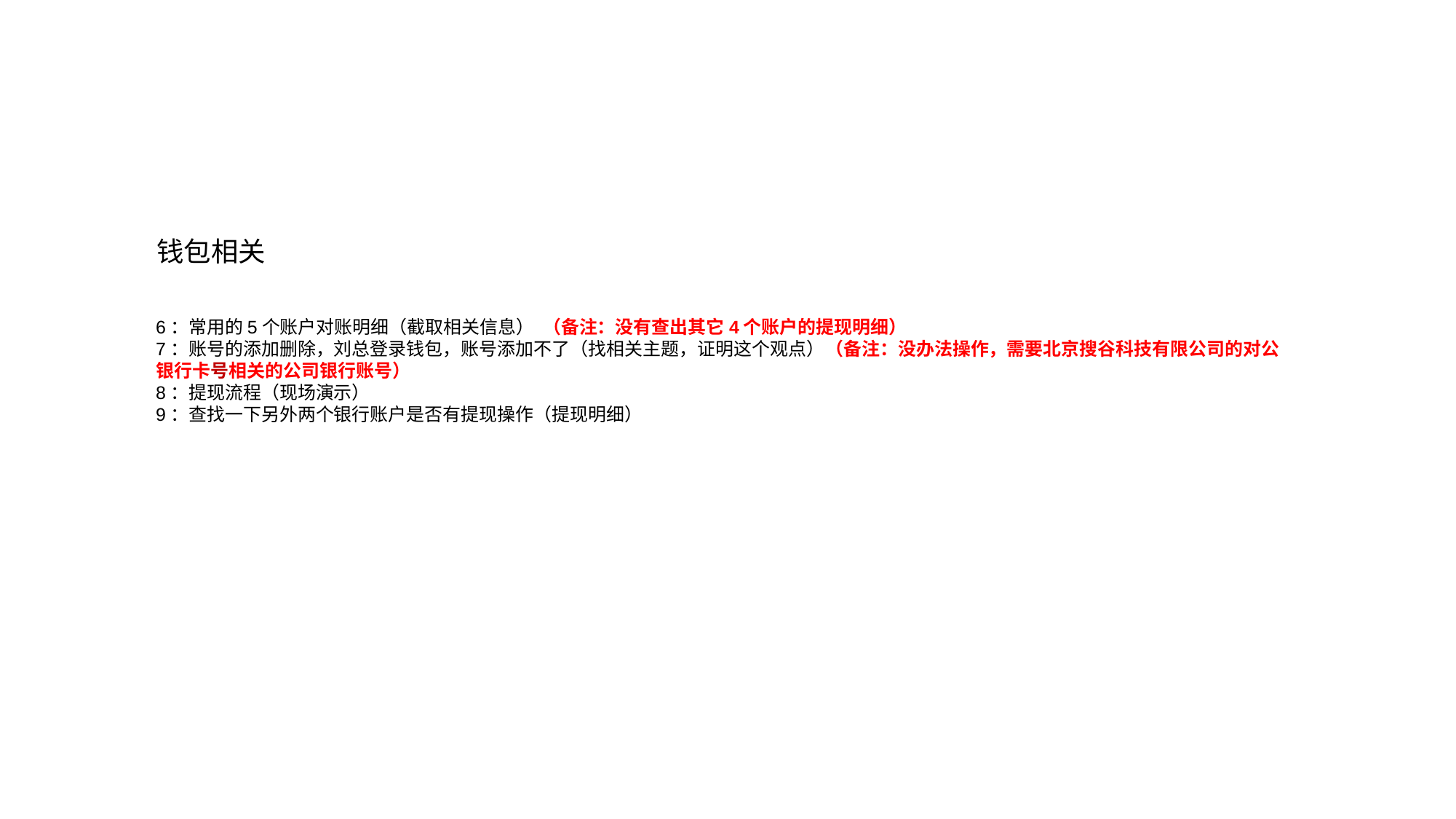

钱包相关
6：常用的5个账户对账明细（截取相关信息）  （备注：没有查出其它4个账户的提现明细）
7：账号的添加删除，刘总登录钱包，账号添加不了（找相关主题，证明这个观点）（备注：没办法操作，需要北京搜谷科技有限公司的对公银行卡号相关的公司银行账号）
8：提现流程（现场演示）
9：查找一下另外两个银行账户是否有提现操作（提现明细）